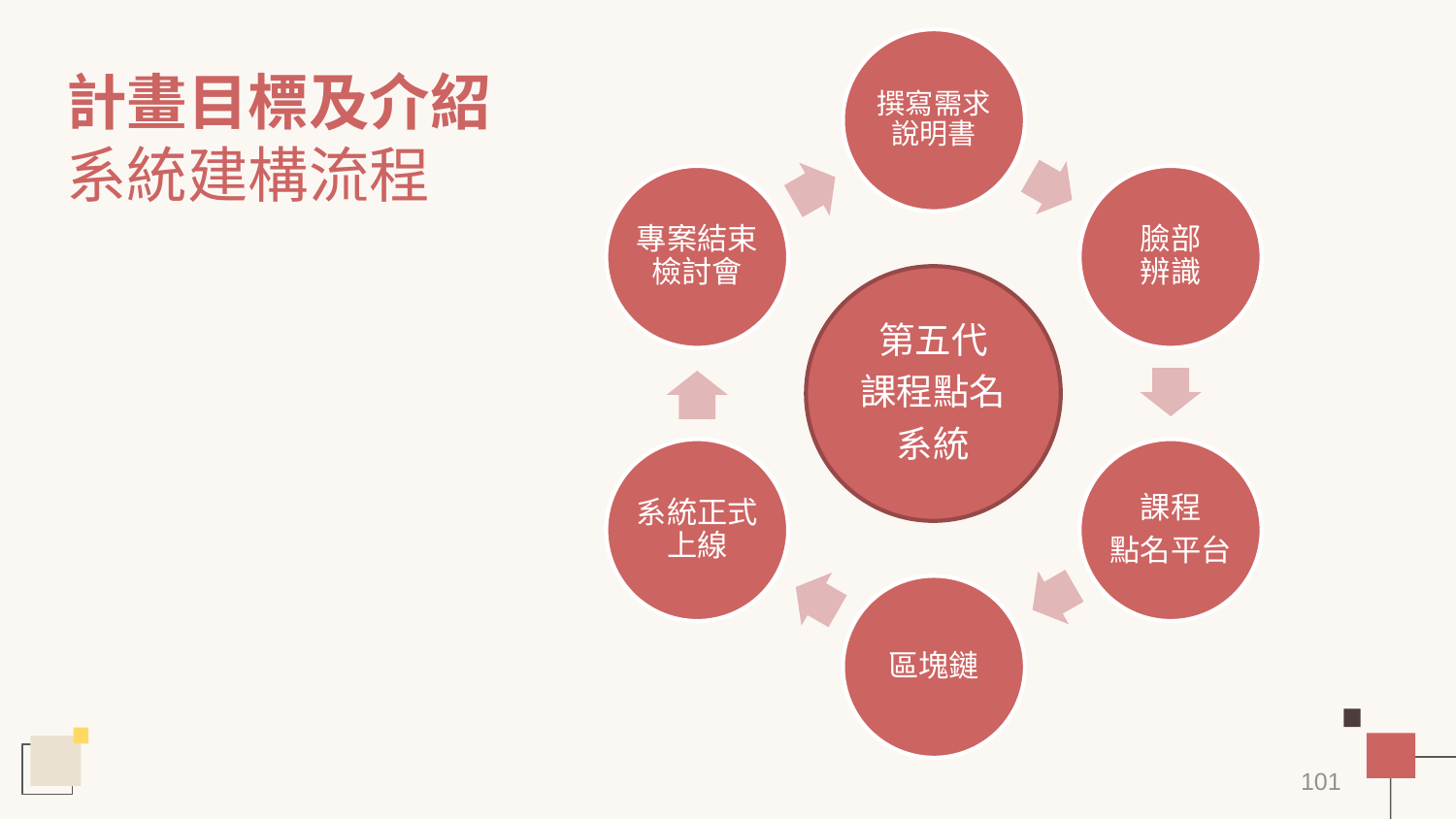

撰寫需求說明書

臉部
辨識

課程
點名平台

區塊鏈

系統正式上線

專案結束檢討會

計畫目標及介紹
系統建構流程
第五代
課程點名
系統
101